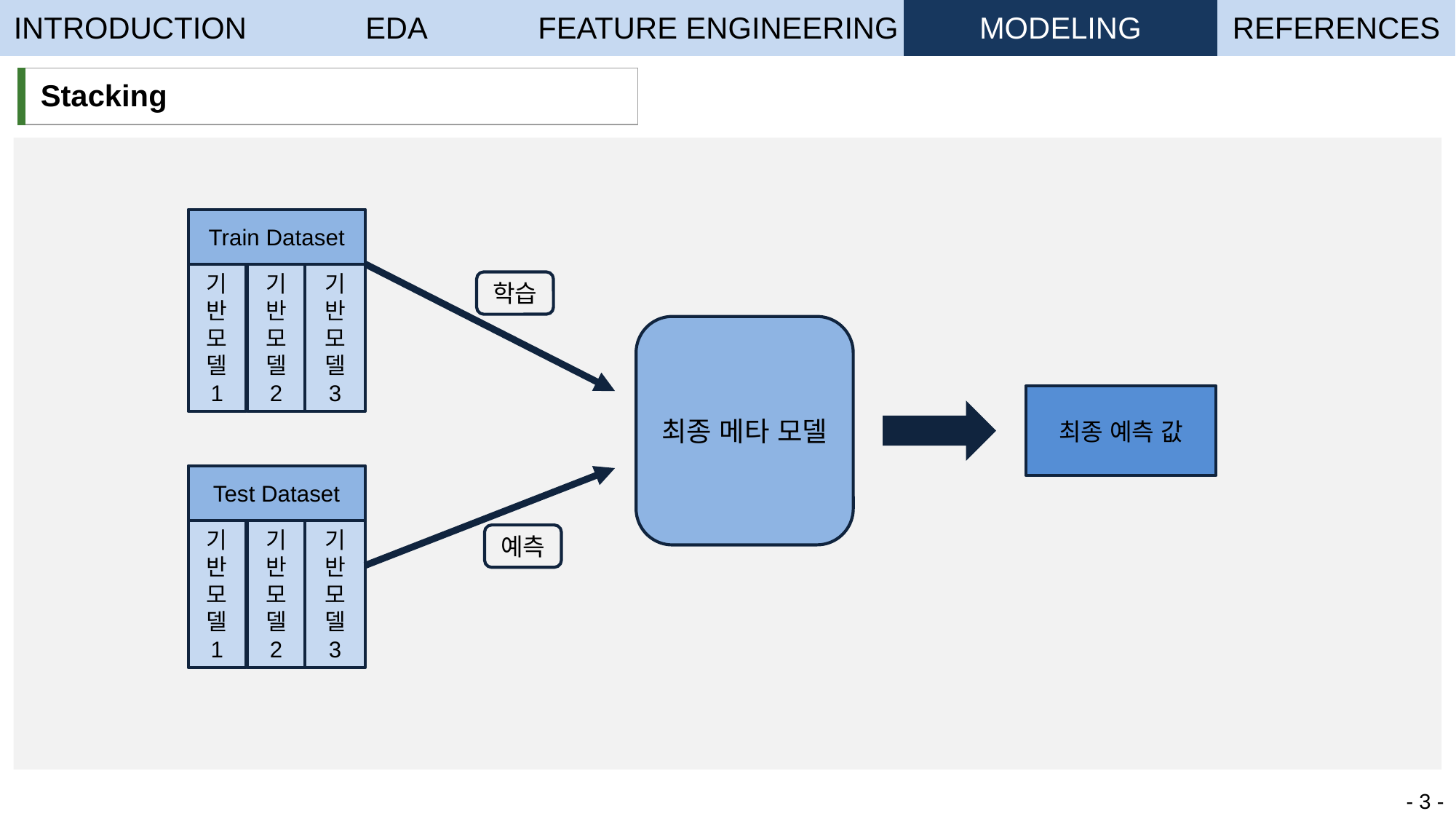

| INTRODUCTION | EDA | FEATURE ENGINEERING | MODELING | REFERENCES |
| --- | --- | --- | --- | --- |
| Stacking |
| --- |

Train Dataset
기반모델
3
기반모델
2
기반모델
1
학습
최종 메타 모델
최종 예측 값

Test Dataset
기반모델
3
기반모델
2
기반모델
1
예측
- 3 -